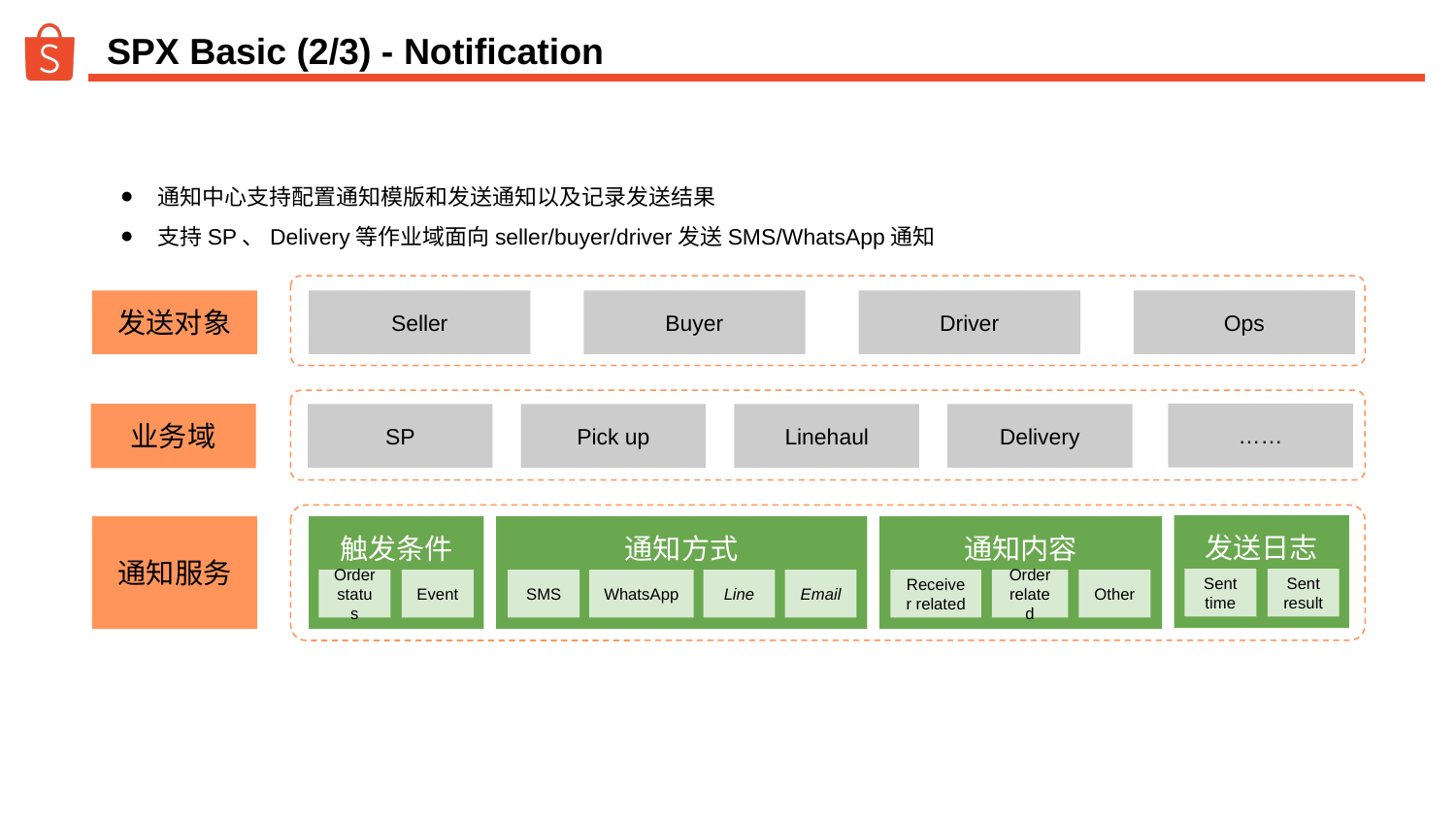

# SPX Basic (2/3) - Notification
通知中心支持配置通知模版和发送通知以及记录发送结果
支持SP、Delivery等作业域面向seller/buyer/driver发送SMS/WhatsApp通知

Seller
发送对象
Buyer
Driver
Ops

……
业务域
SP
Pick up
Linehaul
Delivery

发送日志
通知服务
触发条件
通知方式
通知内容
Sent time
Sent result
Order status
Event
SMS
WhatsApp
Line
Email
Receiver related
Order related
Other